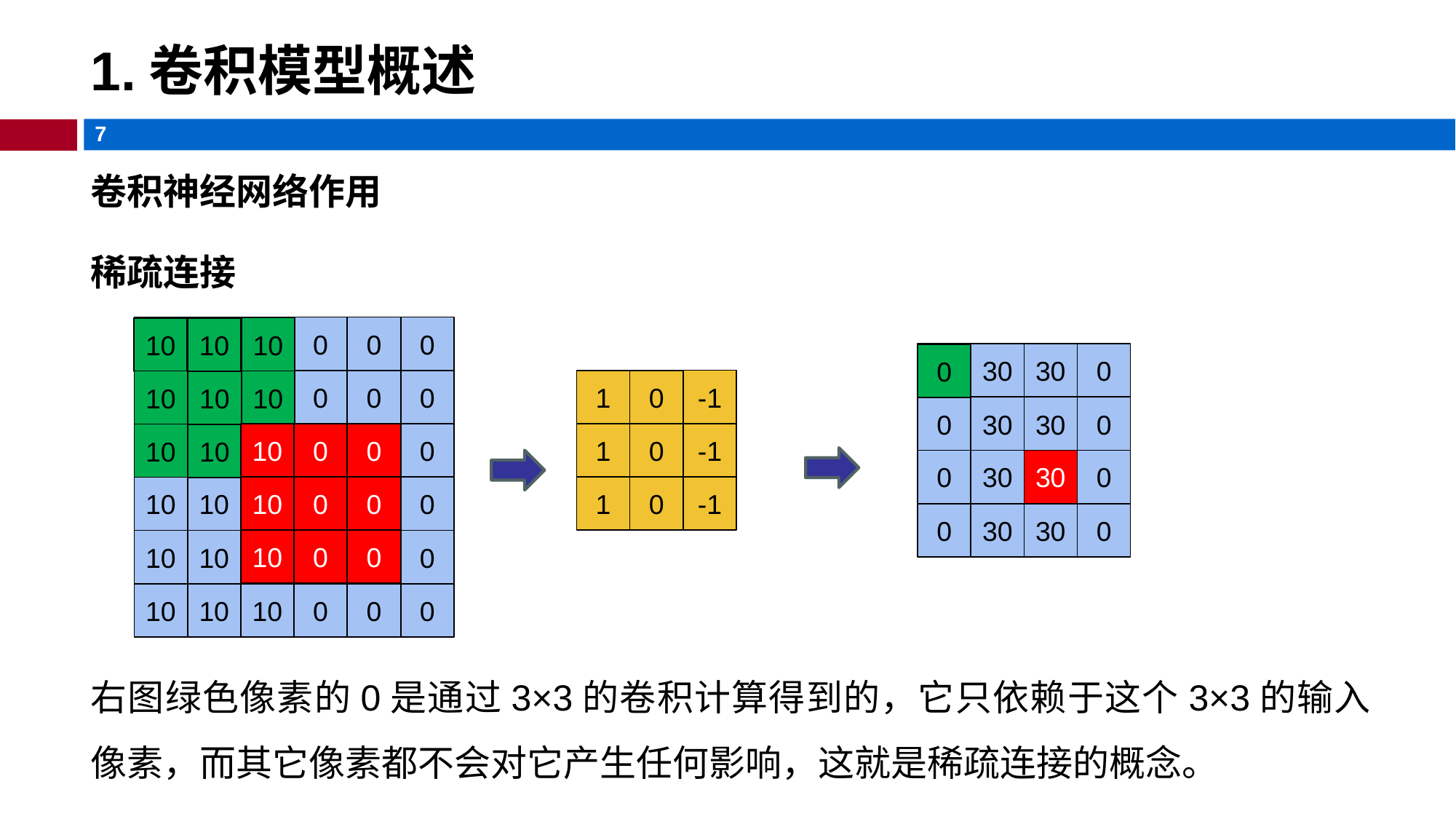

# 1.卷积模型概述
卷积神经网络作用
稀疏连接
10
10
10
0
0
0
10
10
10
0
30
30
0
0
-1
10
10
10
0
0
0
1
0
10
10
10
0
30
30
0
10
0
0
10
10
10
0
0
0
-1
1
0
10
10
10

30

0
30
30
0
1
0
-1
10
0
0
10
10
10
0
0
0
0
30
30
0
10
0
0
10
10
10
0
0
0
10
10
10
0
0
0
右图绿色像素的0是通过3×3的卷积计算得到的，它只依赖于这个3×3的输入像素，而其它像素都不会对它产生任何影响，这就是稀疏连接的概念。